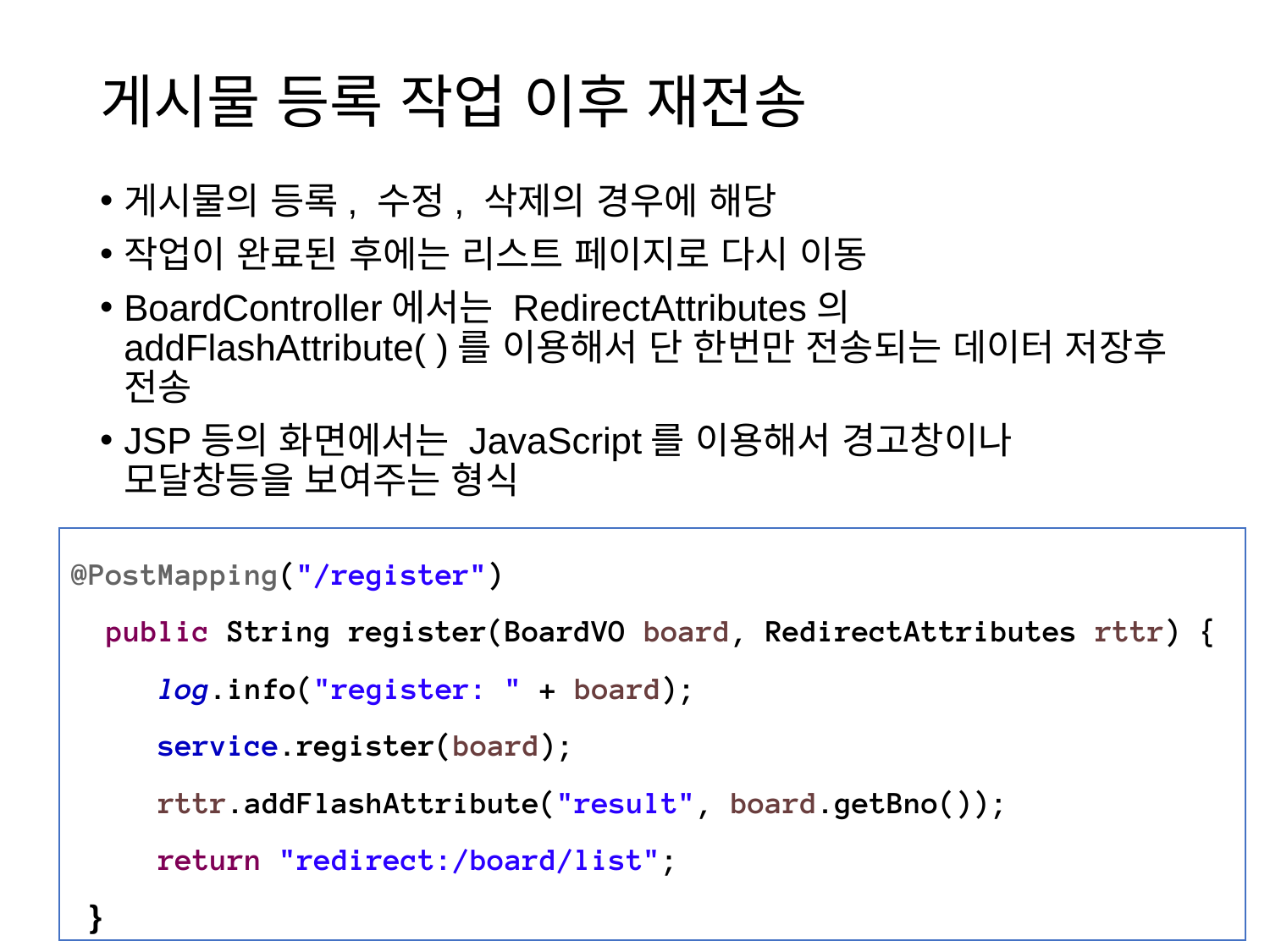

# 게시물 등록 작업 이후 재전송
게시물의 등록, 수정, 삭제의 경우에 해당
작업이 완료된 후에는 리스트 페이지로 다시 이동
BoardController에서는 RedirectAttributes의 addFlashAttribute( )를 이용해서 단 한번만 전송되는 데이터 저장후 전송
JSP등의 화면에서는 JavaScript를 이용해서 경고창이나 모달창등을 보여주는 형식
@PostMapping("/register")
  public String register(BoardVO board, RedirectAttributes rttr) {
     log.info("register: " + board);
     service.register(board);
     rttr.addFlashAttribute("result", board.getBno());
     return "redirect:/board/list";
  }